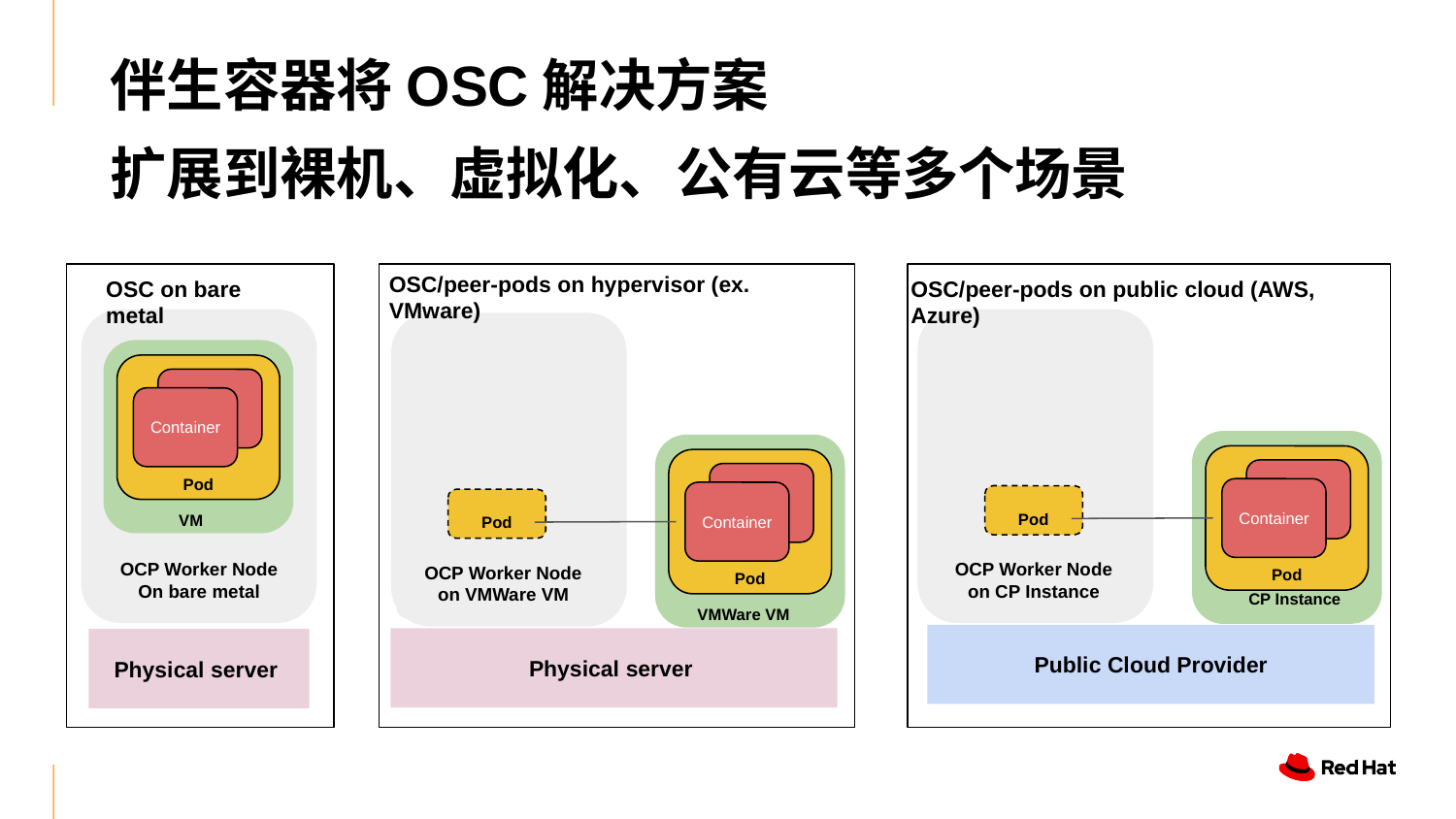

伴生容器将OSC解决方案
扩展到裸机、虚拟化、公有云等多个场景
OSC/peer-pods on hypervisor (ex. VMware)

OSC on bare metal

OSC/peer-pods on public cloud (AWS, Azure)

Container
Pod
VM
OCP Worker Node
On bare metal

Container
Pod
CP Instance

Container
Pod
VMWare VM

Pod
Pod
OCP Worker Node
on CP Instance
OCP Worker Node
on VMWare VM
Public Cloud Provider
Physical server
Physical server